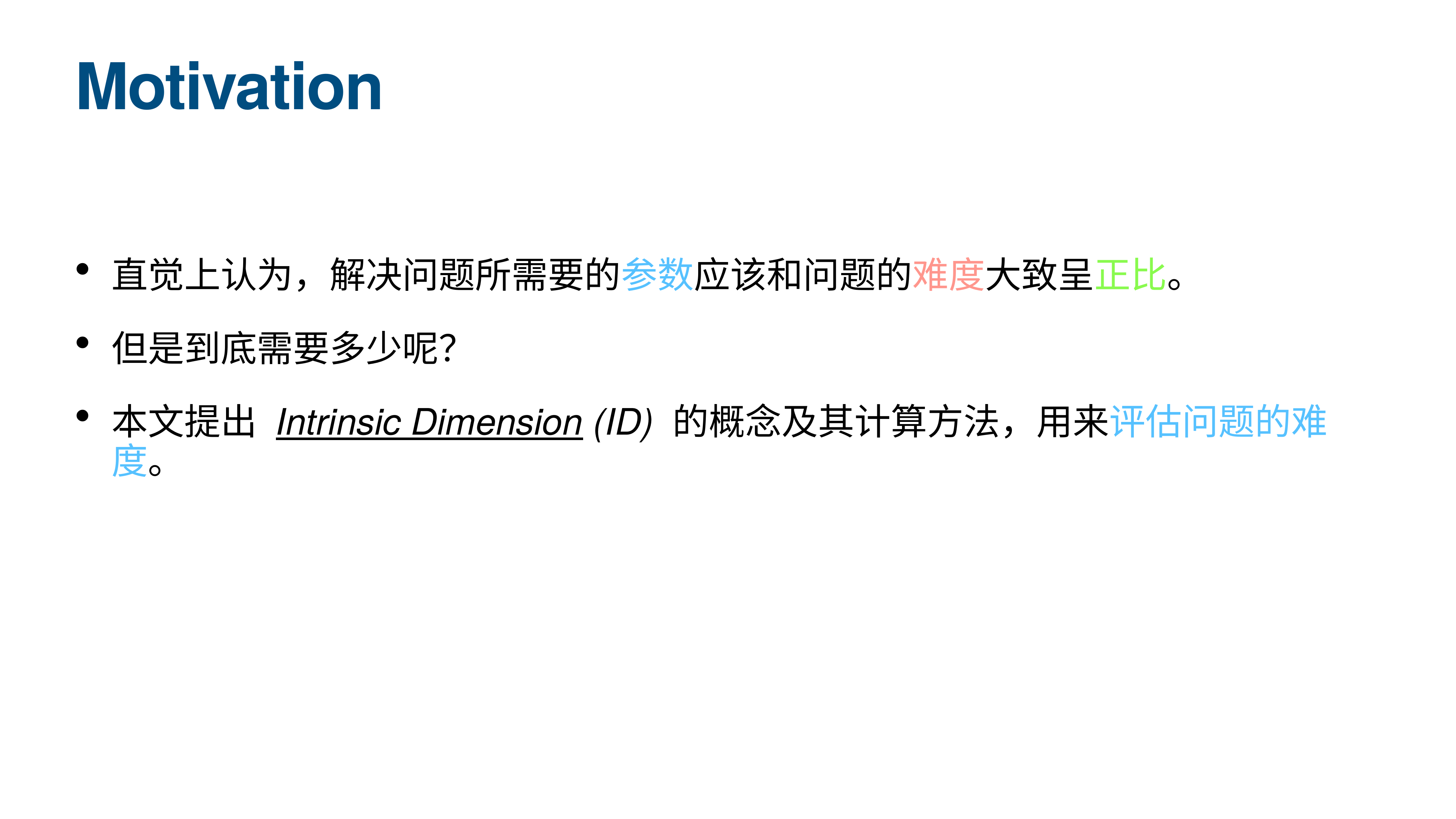

# Motivation

直觉上认为，解决问题所需要的参数应该和问题的难度大致呈正比。
但是到底需要多少呢？
本文提出 Intrinsic Dimension (ID) 的概念及其计算方法，用来评估问题的难度。